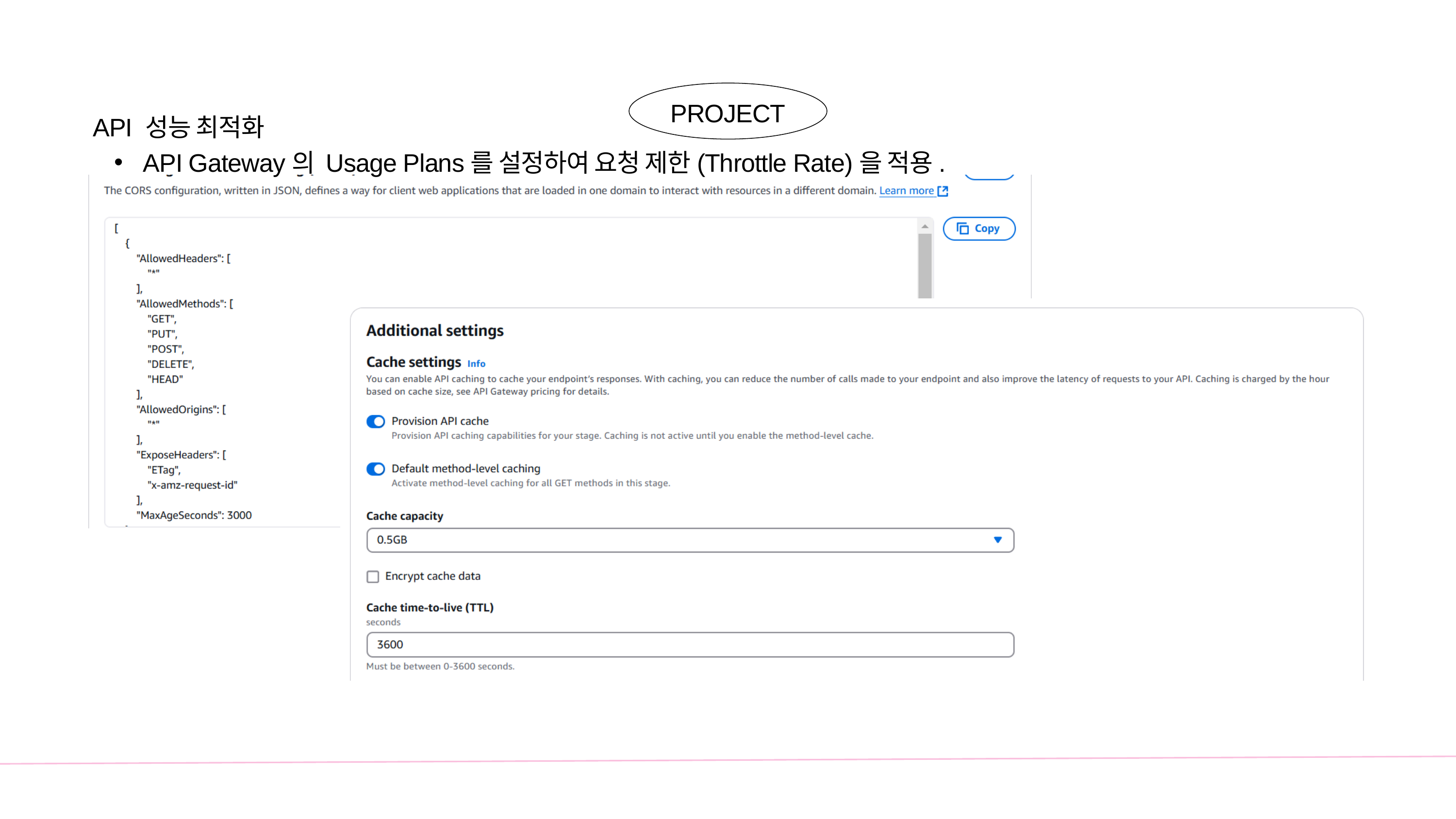

PROJECT
API 성능 최적화
 API Gateway의 Usage Plans를 설정하여 요청 제한(Throttle Rate)을 적용.